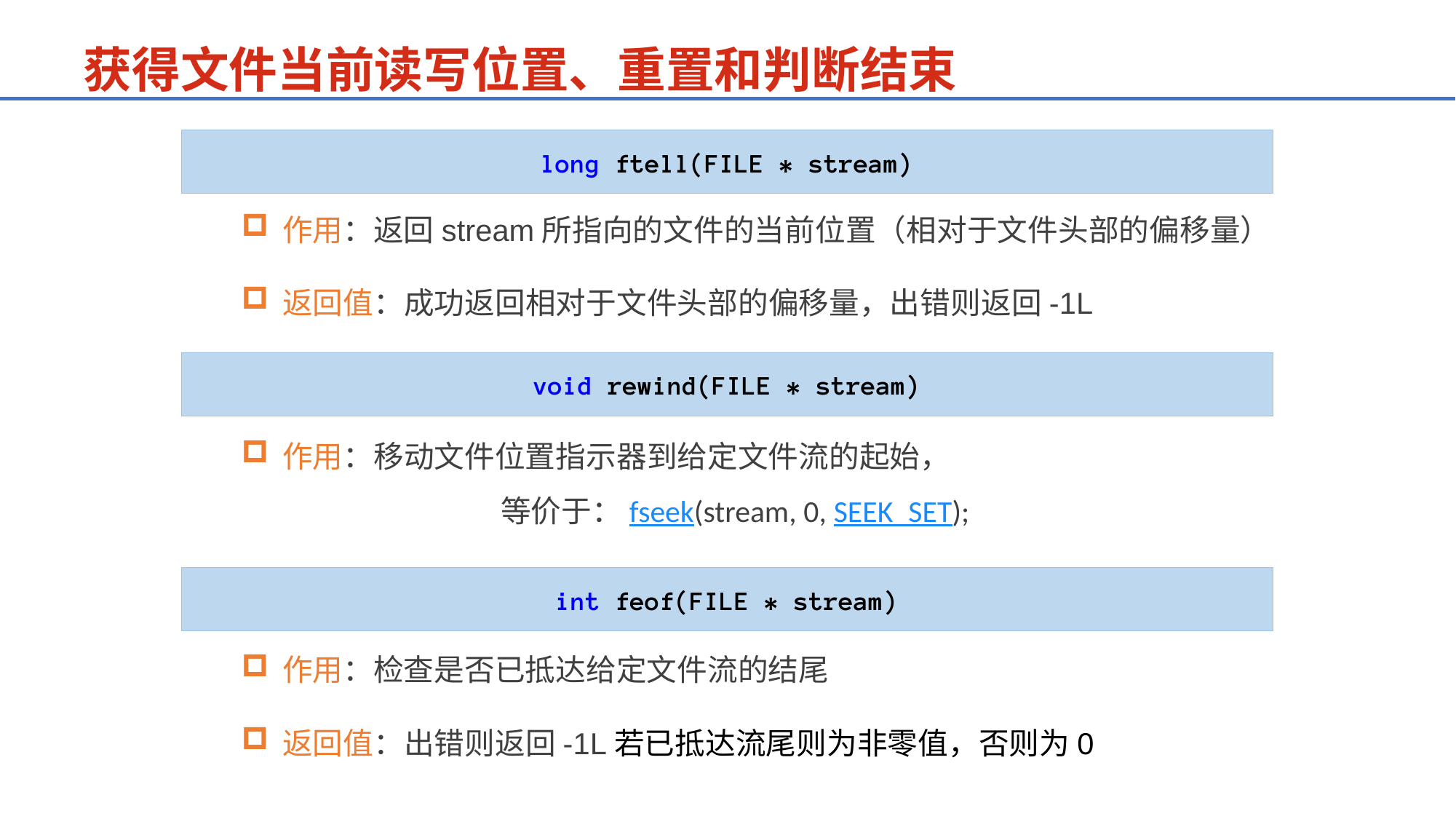

获得文件当前读写位置、重置和判断结束
long ftell(FILE * stream)
作用：返回stream所指向的文件的当前位置（相对于文件头部的偏移量）
返回值：成功返回相对于文件头部的偏移量，出错则返回-1L
void rewind(FILE * stream)
作用：移动文件位置指示器到给定文件流的起始，
		等价于：fseek(stream, 0, SEEK_SET);
int feof(FILE * stream)
作用：检查是否已抵达给定文件流的结尾
返回值：出错则返回-1L若已抵达流尾则为非零值，否则为0​